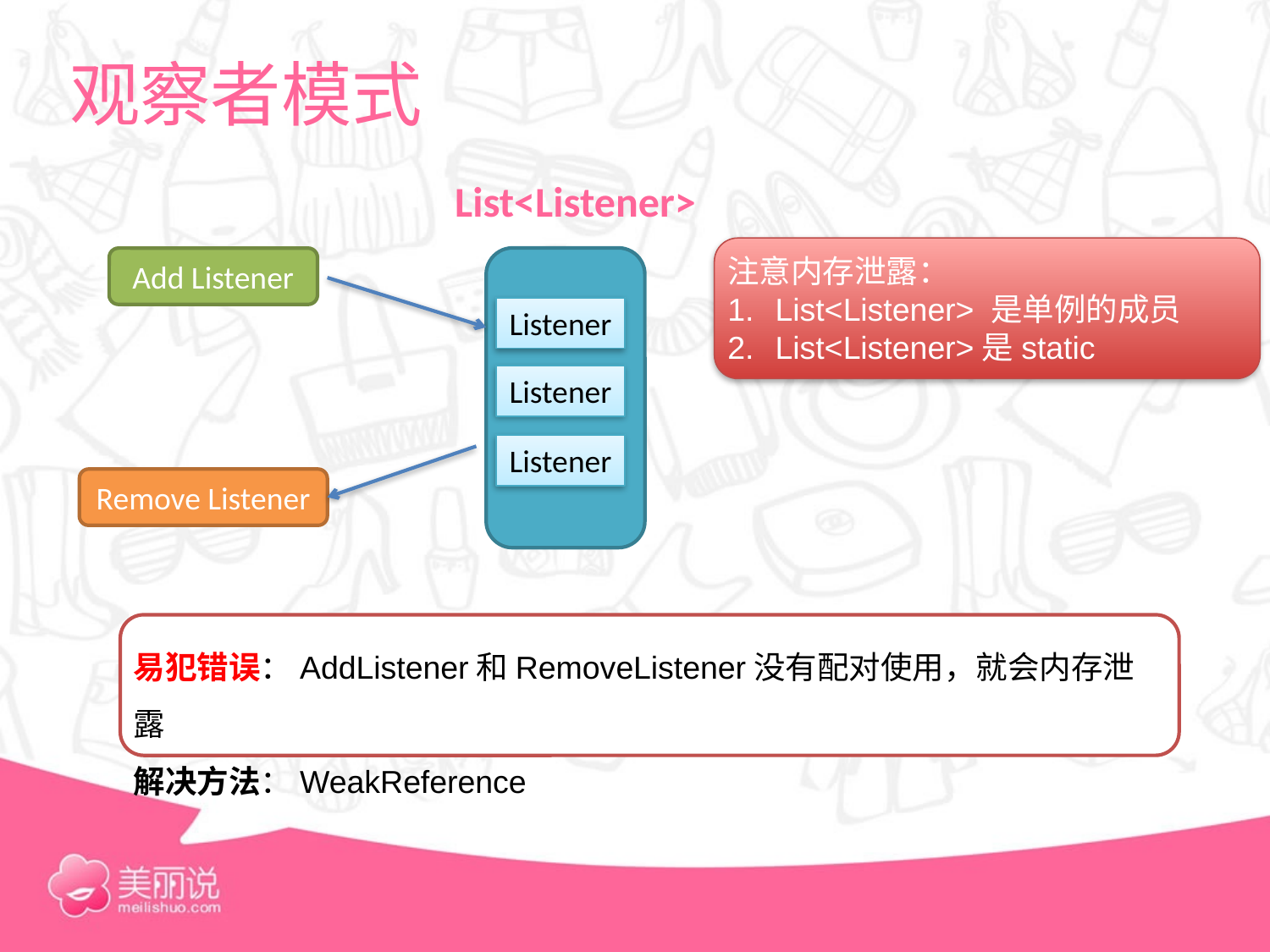

# 观察者模式
List<Listener>
注意内存泄露：
List<Listener> 是单例的成员
List<Listener>是static
Add Listener

Listener
Listener
Listener
Remove Listener
易犯错误：AddListener和RemoveListener没有配对使用，就会内存泄露
解决方法：WeakReference